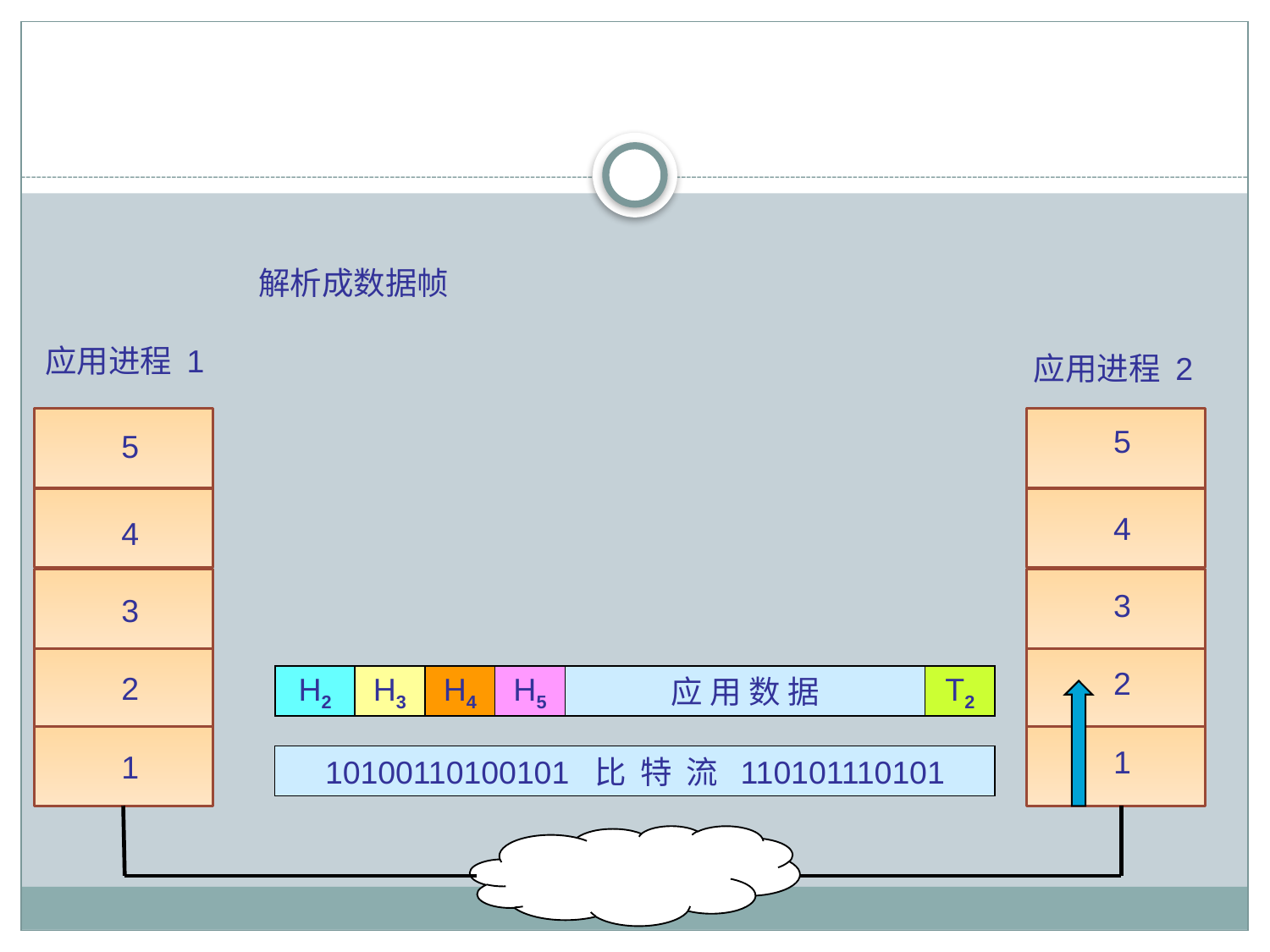

#
解析成数据帧
应用进程 1
应用进程 2

5
5

4
4

3
3

2
2
H5
应 用 数 据
H3
H4
H2
T2

1
1
10100110100101  比  特  流  110101110101